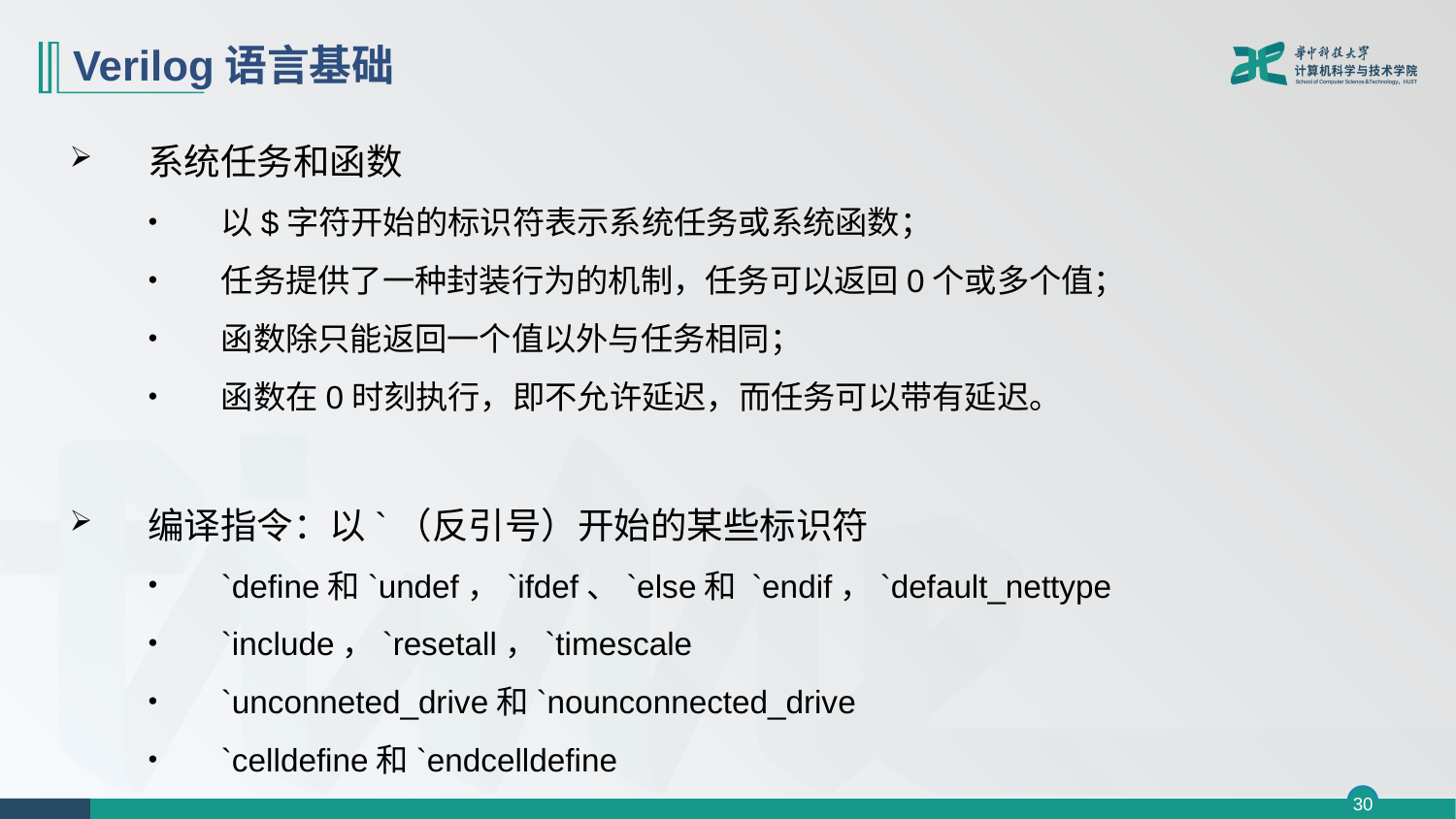

# Verilog语言基础
系统任务和函数
以$字符开始的标识符表示系统任务或系统函数；
任务提供了一种封装行为的机制，任务可以返回0个或多个值；
函数除只能返回一个值以外与任务相同；
函数在0时刻执行，即不允许延迟，而任务可以带有延迟。

编译指令：以`（反引号）开始的某些标识符
`define和`undef，`ifdef、`else和 `endif，`default_nettype
`include，`resetall，`timescale
`unconneted_drive和`nounconnected_drive
`celldefine和`endcelldefine